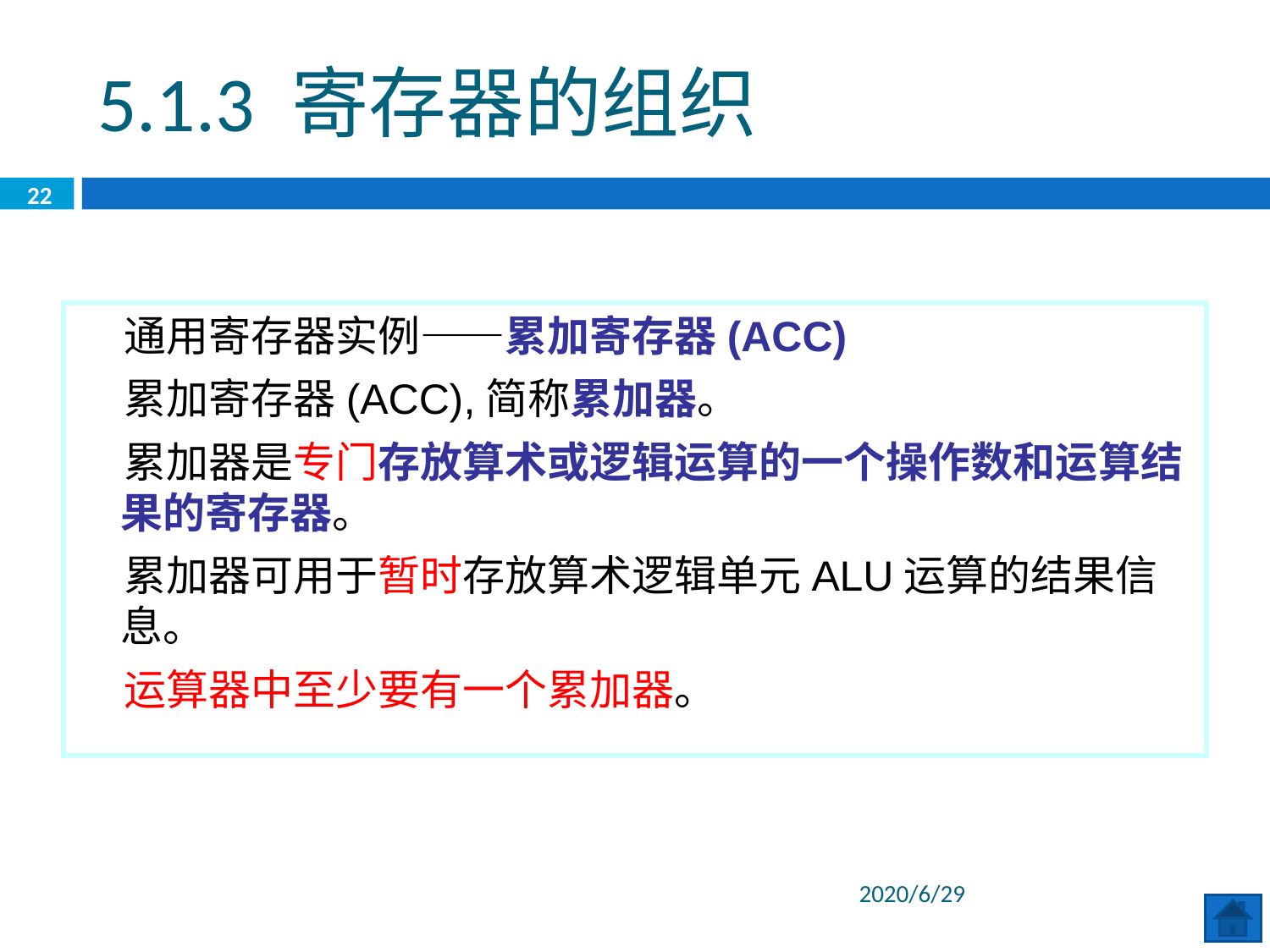

5.1.3 寄存器的组织
22
    通用寄存器实例——累加寄存器(ACC)
    累加寄存器(ACC),简称累加器。
    累加器是专门存放算术或逻辑运算的一个操作数和运算结果的寄存器。
    累加器可用于暂时存放算术逻辑单元ALU运算的结果信息。
    运算器中至少要有一个累加器。
2020/6/29